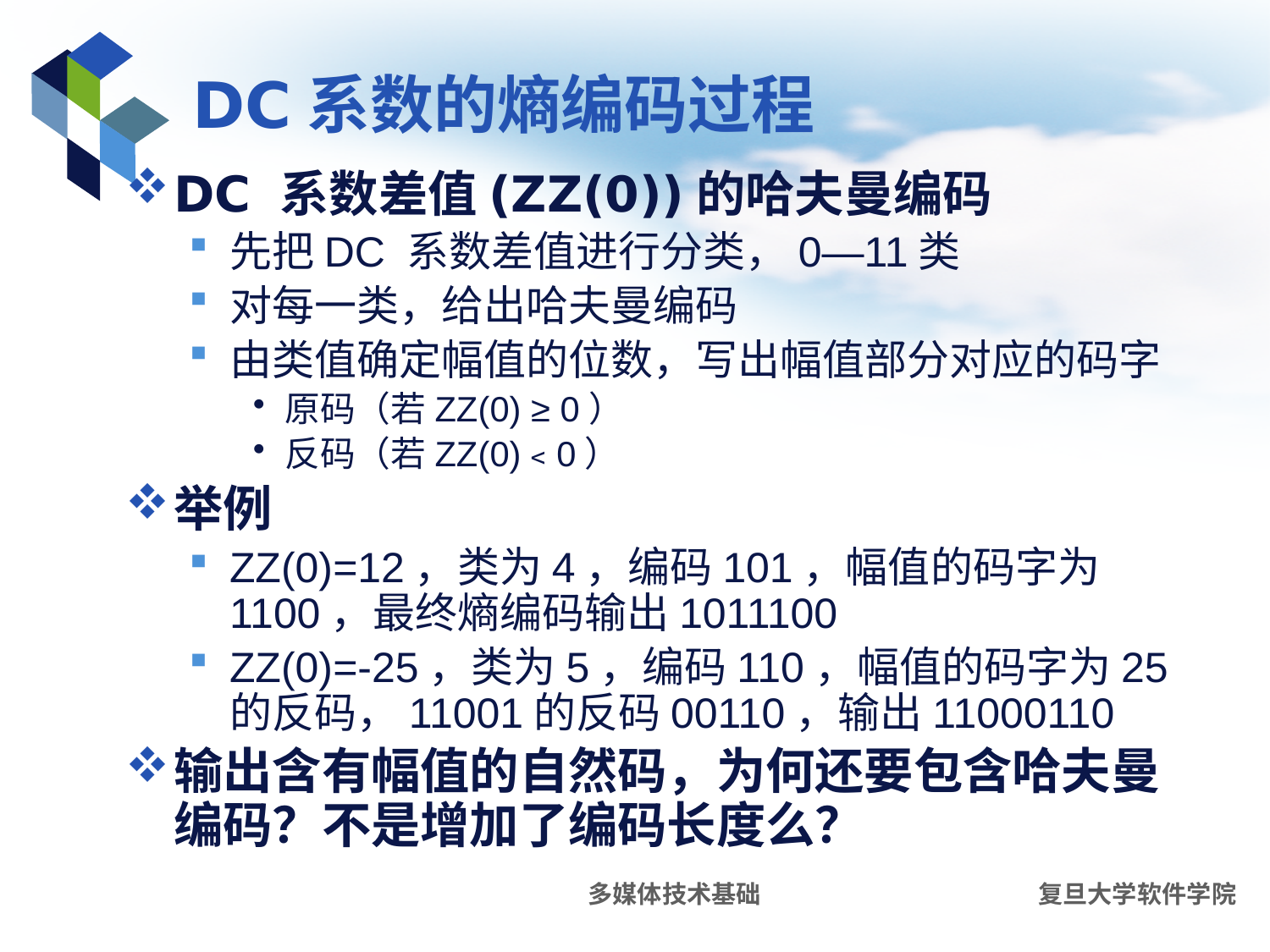

# DC系数的熵编码过程
DC 系数差值(ZZ(0))的哈夫曼编码
先把DC 系数差值进行分类，0—11类
对每一类，给出哈夫曼编码
由类值确定幅值的位数，写出幅值部分对应的码字
原码（若ZZ(0) ≥ 0）
反码（若ZZ(0)﹤0）
举例
ZZ(0)=12，类为4，编码101，幅值的码字为1100，最终熵编码输出1011100
ZZ(0)=-25，类为5，编码110，幅值的码字为25的反码，11001的反码00110，输出11000110
输出含有幅值的自然码，为何还要包含哈夫曼编码？不是增加了编码长度么？
多媒体技术基础